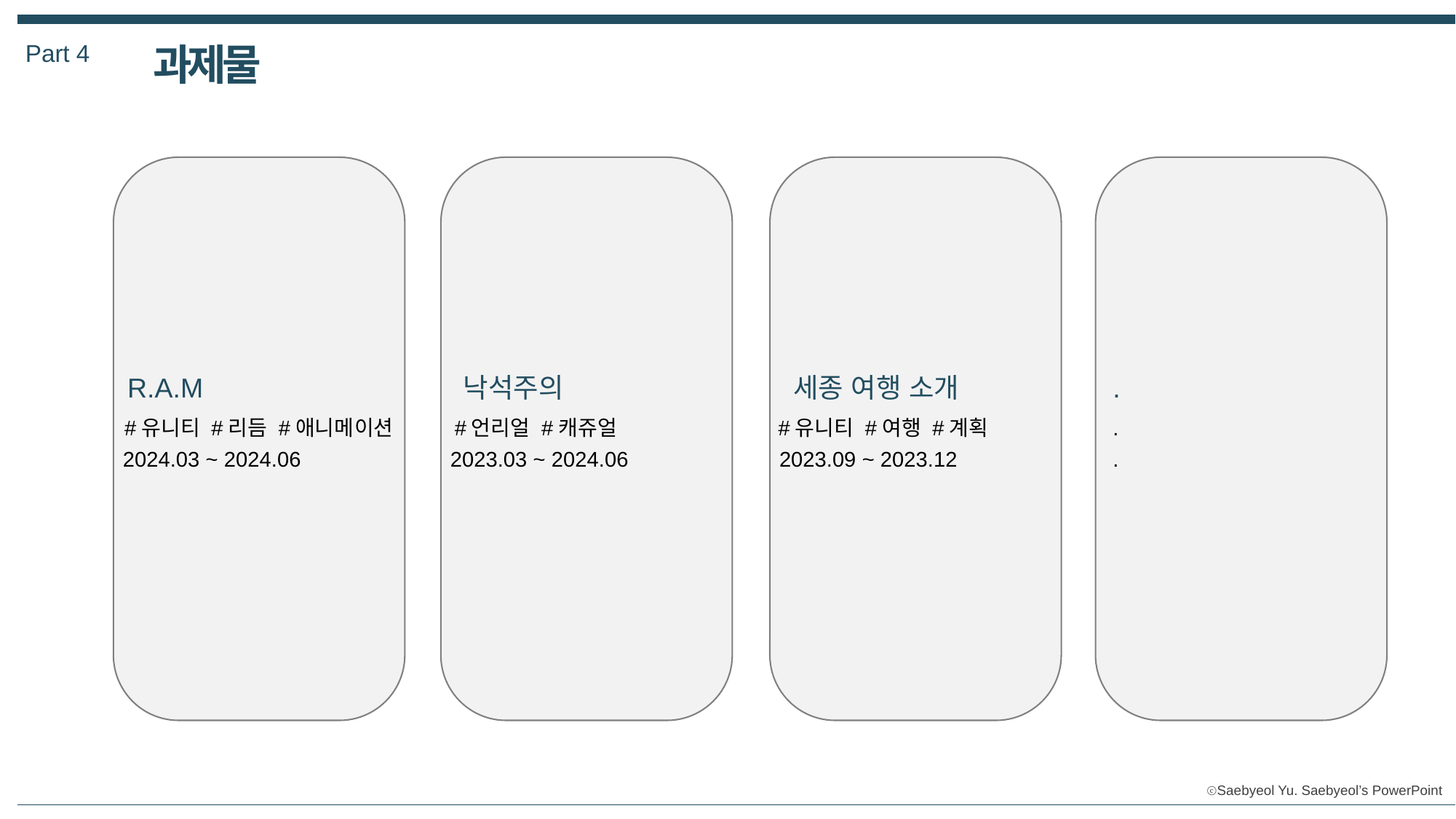

Part 4
과제물

R.A.M
낙석주의
세종 여행 소개
.
#유니티 #리듬 #애니메이션
#언리얼 #캐쥬얼
#유니티 #여행 #계획
.
2024.03 ~ 2024.06
2023.03 ~ 2024.06
2023.09 ~ 2023.12
.